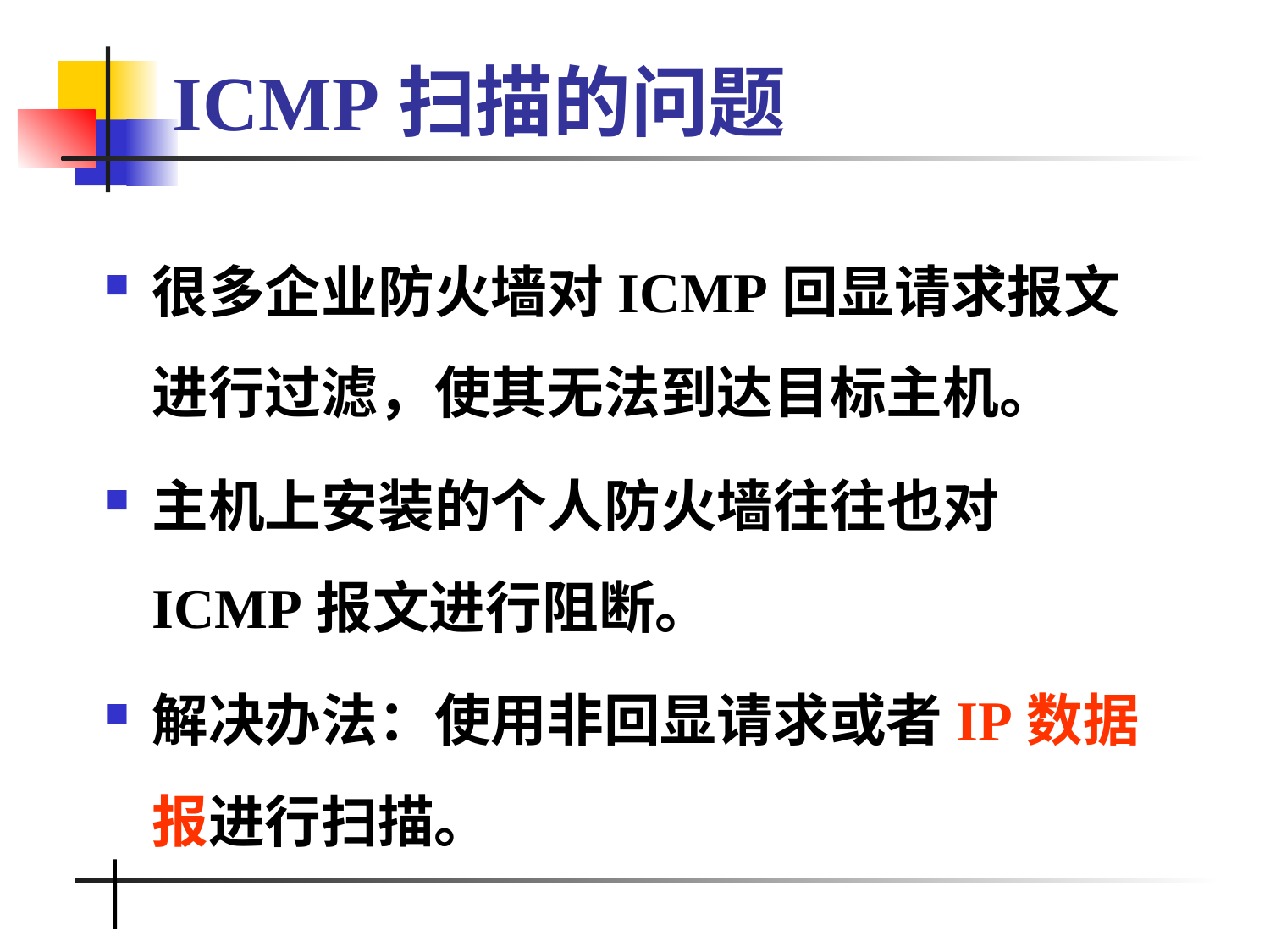

# ICMP扫描的问题
很多企业防火墙对ICMP回显请求报文进行过滤，使其无法到达目标主机。
主机上安装的个人防火墙往往也对ICMP报文进行阻断。
解决办法：使用非回显请求或者IP数据报进行扫描。